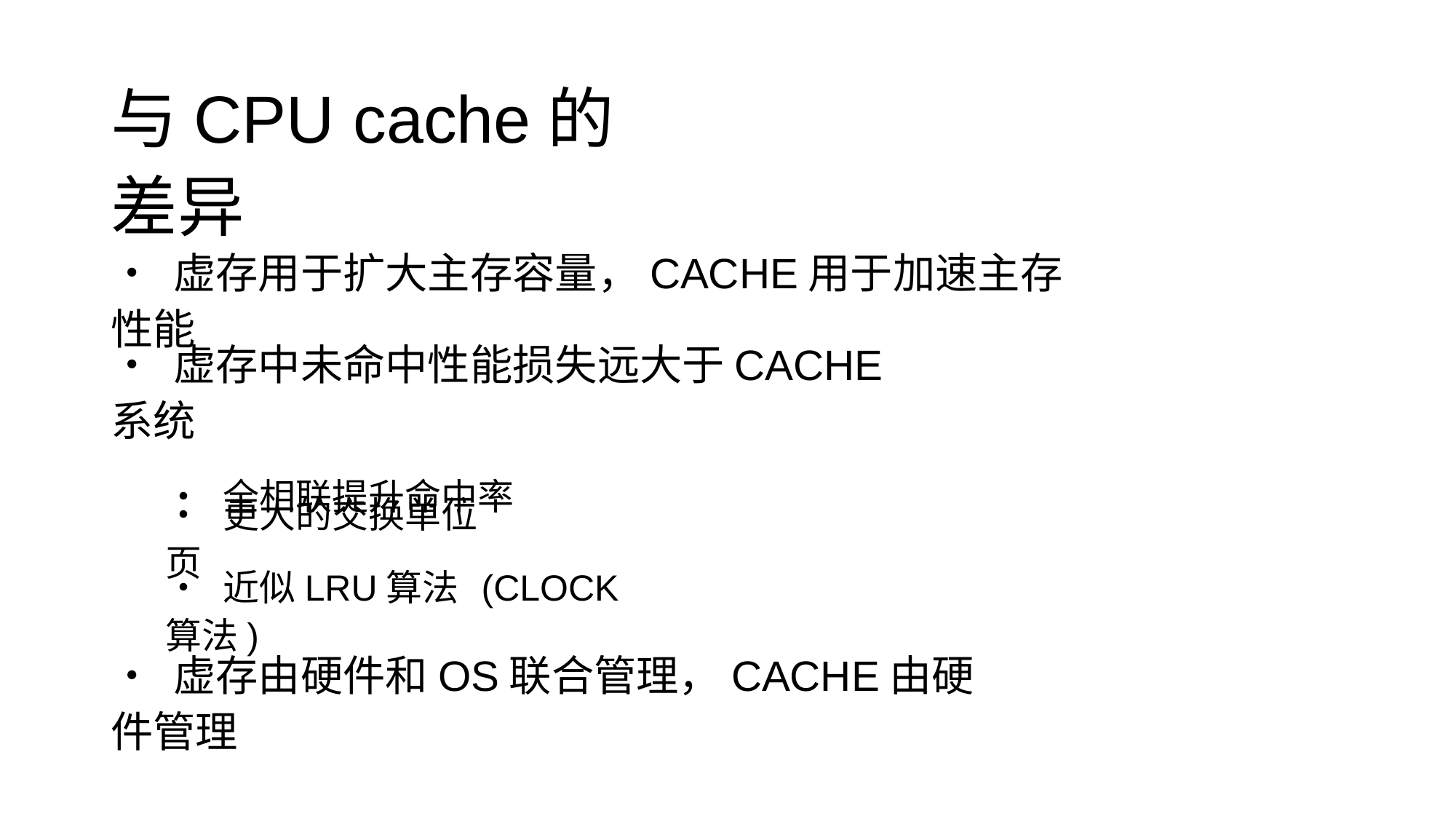

与CPU cache的差异
• 虚存用于扩大主存容量，CACHE用于加速主存性能
• 虚存中未命中性能损失远大于CACHE系统
• 全相联提升命中率
• 更大的交换单位页
• 近似LRU算法 (CLOCK算法)
• 虚存由硬件和OS联合管理，CACHE由硬件管理